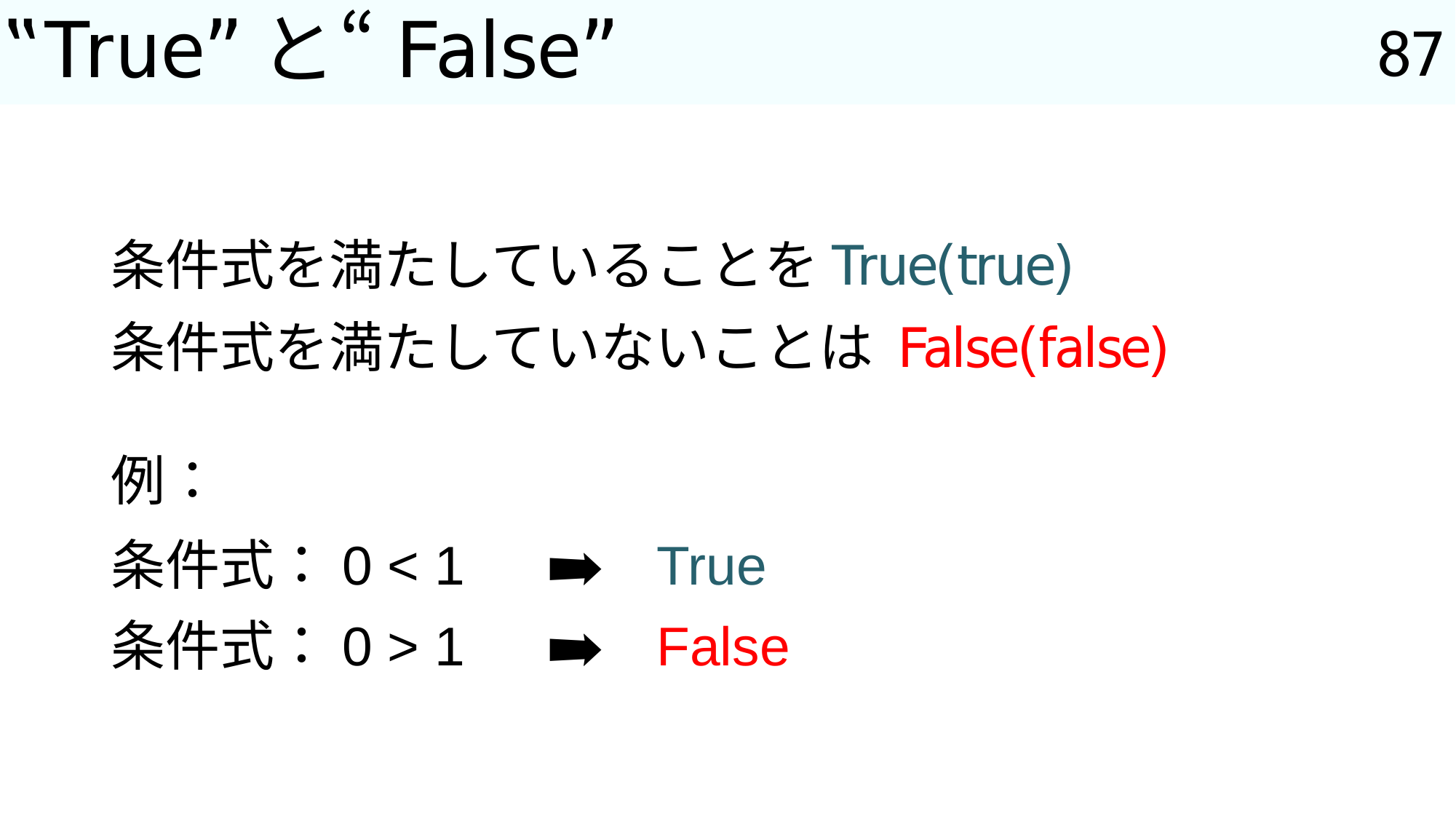

87
# “True”と“False”
条件式を満たしていることをTrue(true)
条件式を満たしていないことは False(false)
例：
条件式：0 < 1	➡	True
条件式：0 > 1	➡	False